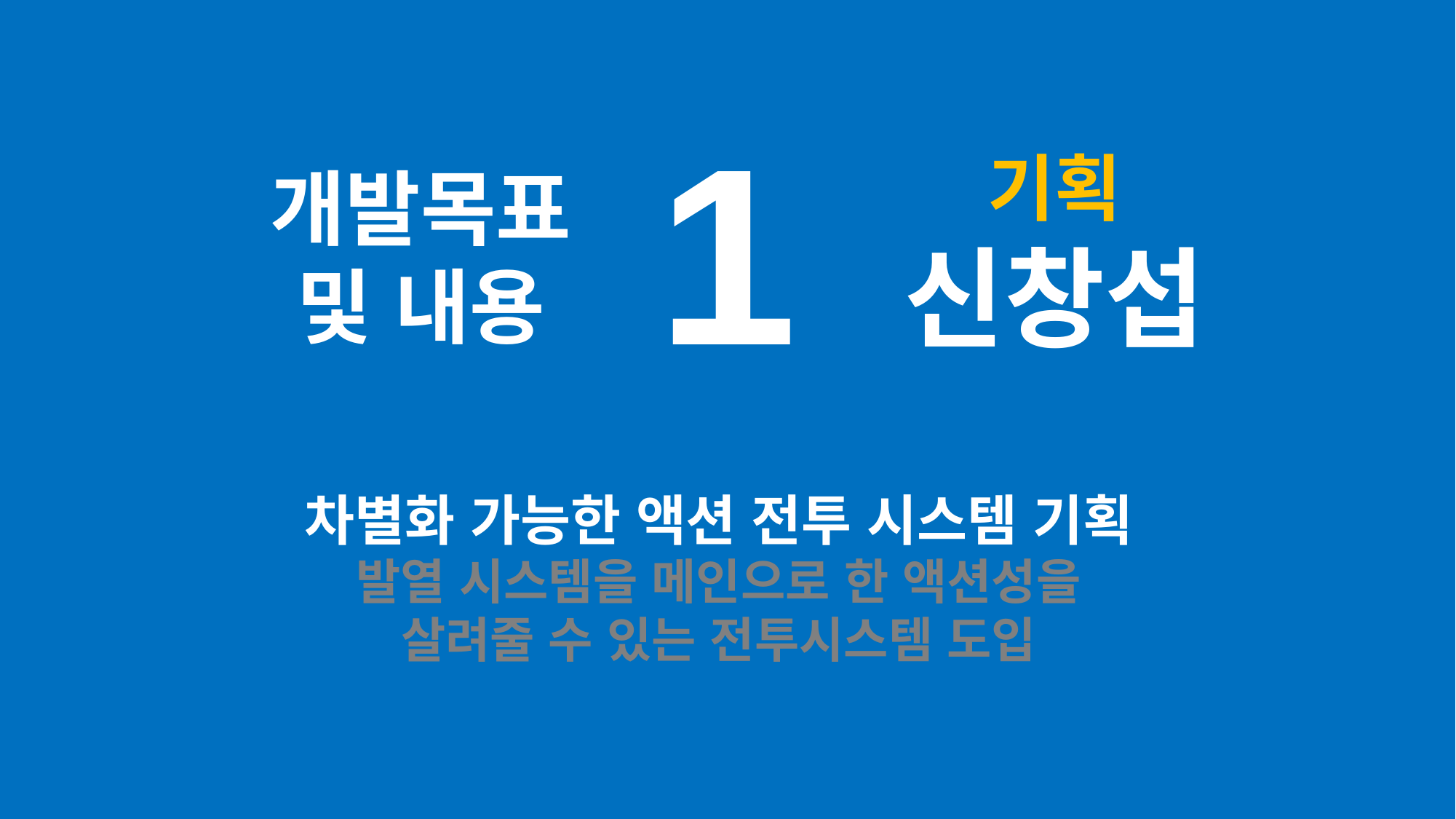

1
기획
신창섭
개발목표
및 내용
차별화 가능한 액션 전투 시스템 기획
발열 시스템을 메인으로 한 액션성을
살려줄 수 있는 전투시스템 도입